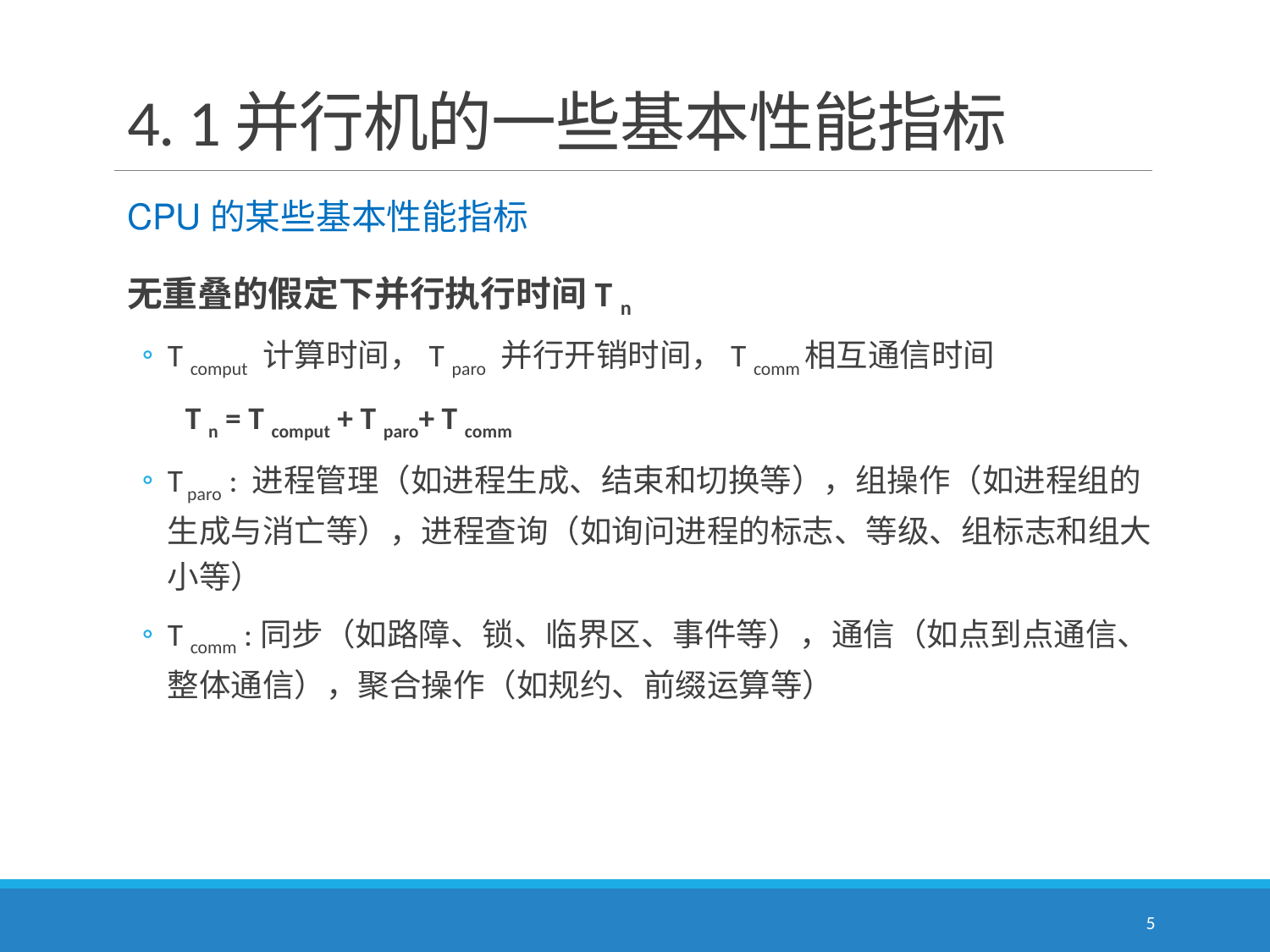

# 4. 1并行机的一些基本性能指标
CPU的某些基本性能指标
无重叠的假定下并行执行时间T n
T comput 计算时间，T paro 并行开销时间，T comm相互通信时间
      T n = T comput + T paro+ T comm
T paro : 进程管理（如进程生成、结束和切换等），组操作（如进程组的生成与消亡等），进程查询（如询问进程的标志、等级、组标志和组大小等）
T comm :同步（如路障、锁、临界区、事件等），通信（如点到点通信、整体通信），聚合操作（如规约、前缀运算等）

5